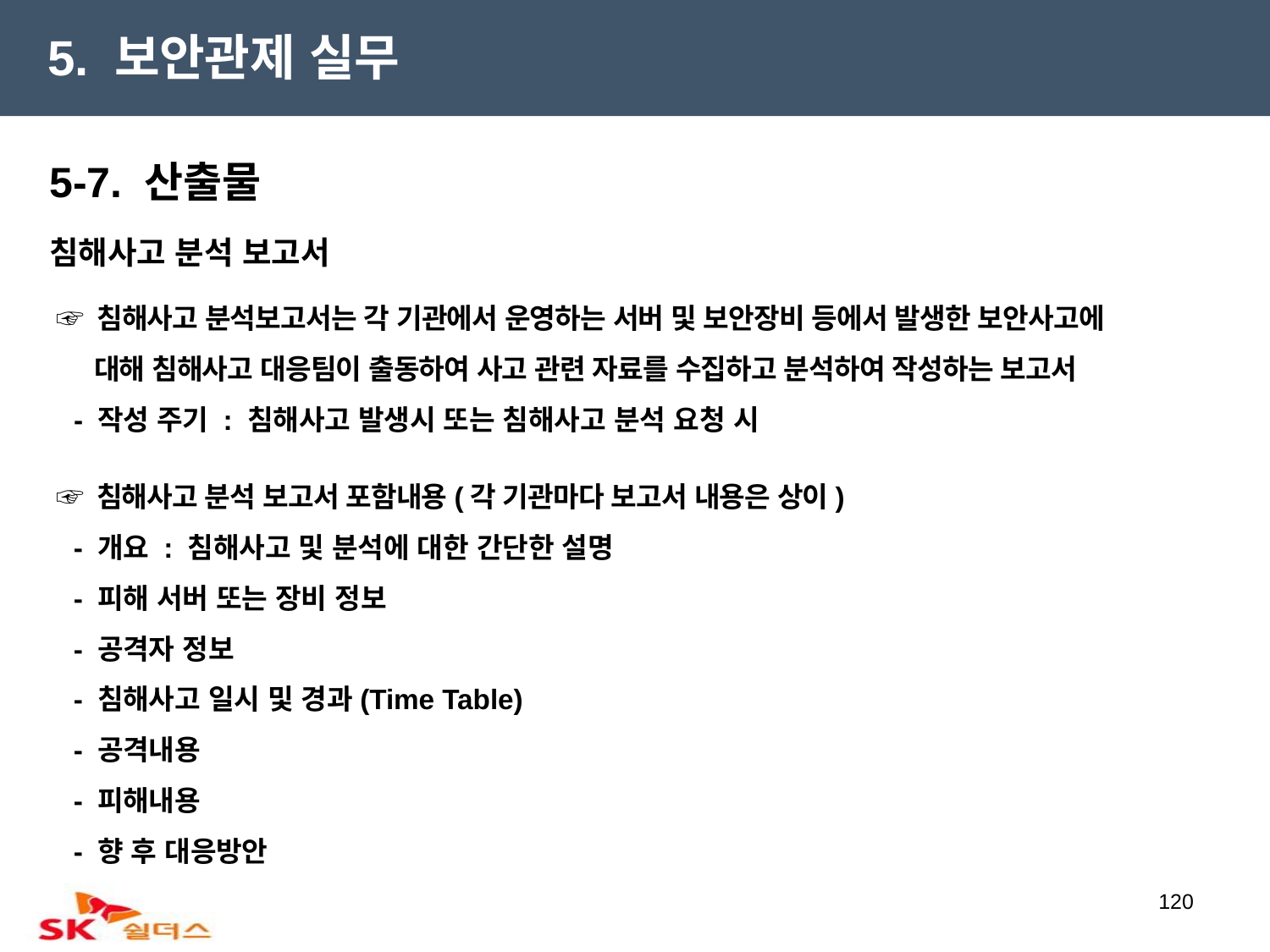

5. 보안관제 실무
5-7. 산출물
침해사고 분석 보고서
 ☞ 침해사고 분석보고서는 각 기관에서 운영하는 서버 및 보안장비 등에서 발생한 보안사고에
     대해 침해사고 대응팀이 출동하여 사고 관련 자료를 수집하고 분석하여 작성하는 보고서
   - 작성 주기 : 침해사고 발생시 또는 침해사고 분석 요청 시
 ☞ 침해사고 분석 보고서 포함내용(각 기관마다 보고서 내용은 상이)
   - 개요 : 침해사고 및 분석에 대한 간단한 설명
   - 피해 서버 또는 장비 정보
   - 공격자 정보
   - 침해사고 일시 및 경과(Time Table)
   - 공격내용
   - 피해내용
   - 향 후 대응방안
120